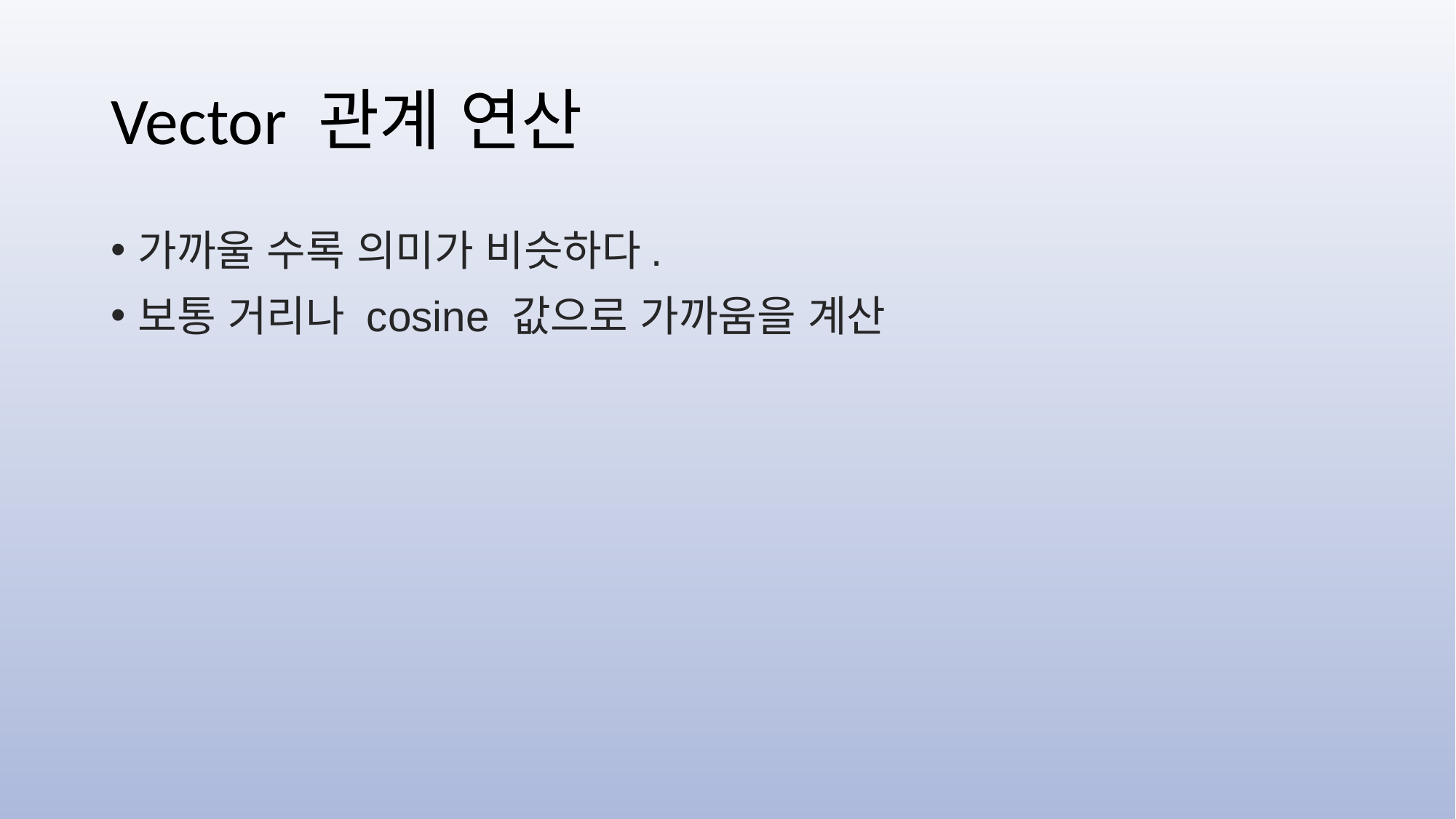

# Vector 관계 연산
가까울 수록 의미가 비슷하다.
보통 거리나 cosine 값으로 가까움을 계산